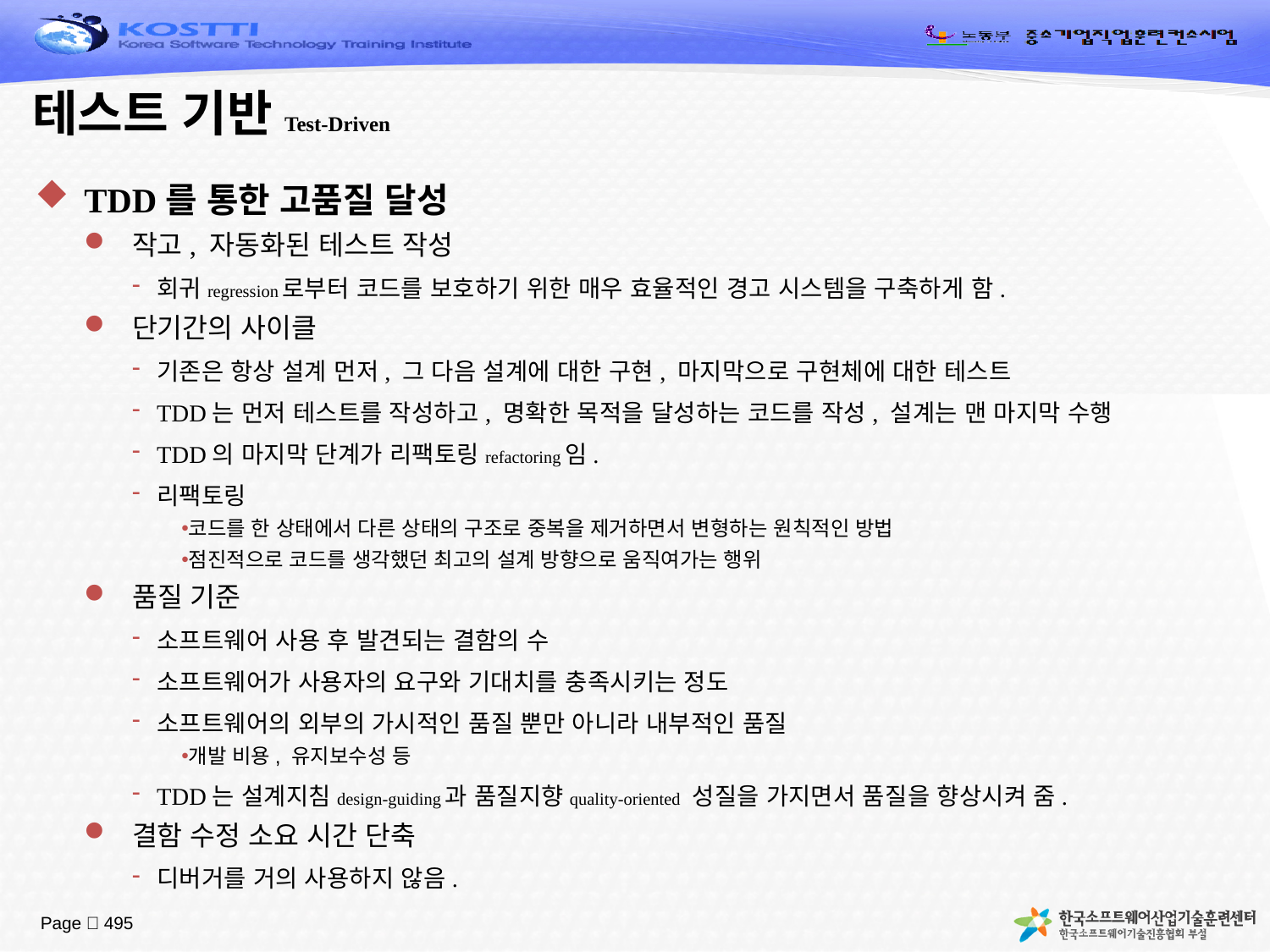

# 테스트 기반Test-Driven
TDD를 통한 고품질 달성
작고, 자동화된 테스트 작성
회귀regression로부터 코드를 보호하기 위한 매우 효율적인 경고 시스템을 구축하게 함.
단기간의 사이클
기존은 항상 설계 먼저, 그 다음 설계에 대한 구현, 마지막으로 구현체에 대한 테스트
TDD는 먼저 테스트를 작성하고, 명확한 목적을 달성하는 코드를 작성, 설계는 맨 마지막 수행
TDD의 마지막 단계가 리팩토링refactoring임.
리팩토링
코드를 한 상태에서 다른 상태의 구조로 중복을 제거하면서 변형하는 원칙적인 방법
점진적으로 코드를 생각했던 최고의 설계 방향으로 움직여가는 행위
품질 기준
소프트웨어 사용 후 발견되는 결함의 수
소프트웨어가 사용자의 요구와 기대치를 충족시키는 정도
소프트웨어의 외부의 가시적인 품질 뿐만 아니라 내부적인 품질
개발 비용, 유지보수성 등
TDD는 설계지침design-guiding과 품질지향quality-oriented 성질을 가지면서 품질을 향상시켜 줌.
결함 수정 소요 시간 단축
디버거를 거의 사용하지 않음.